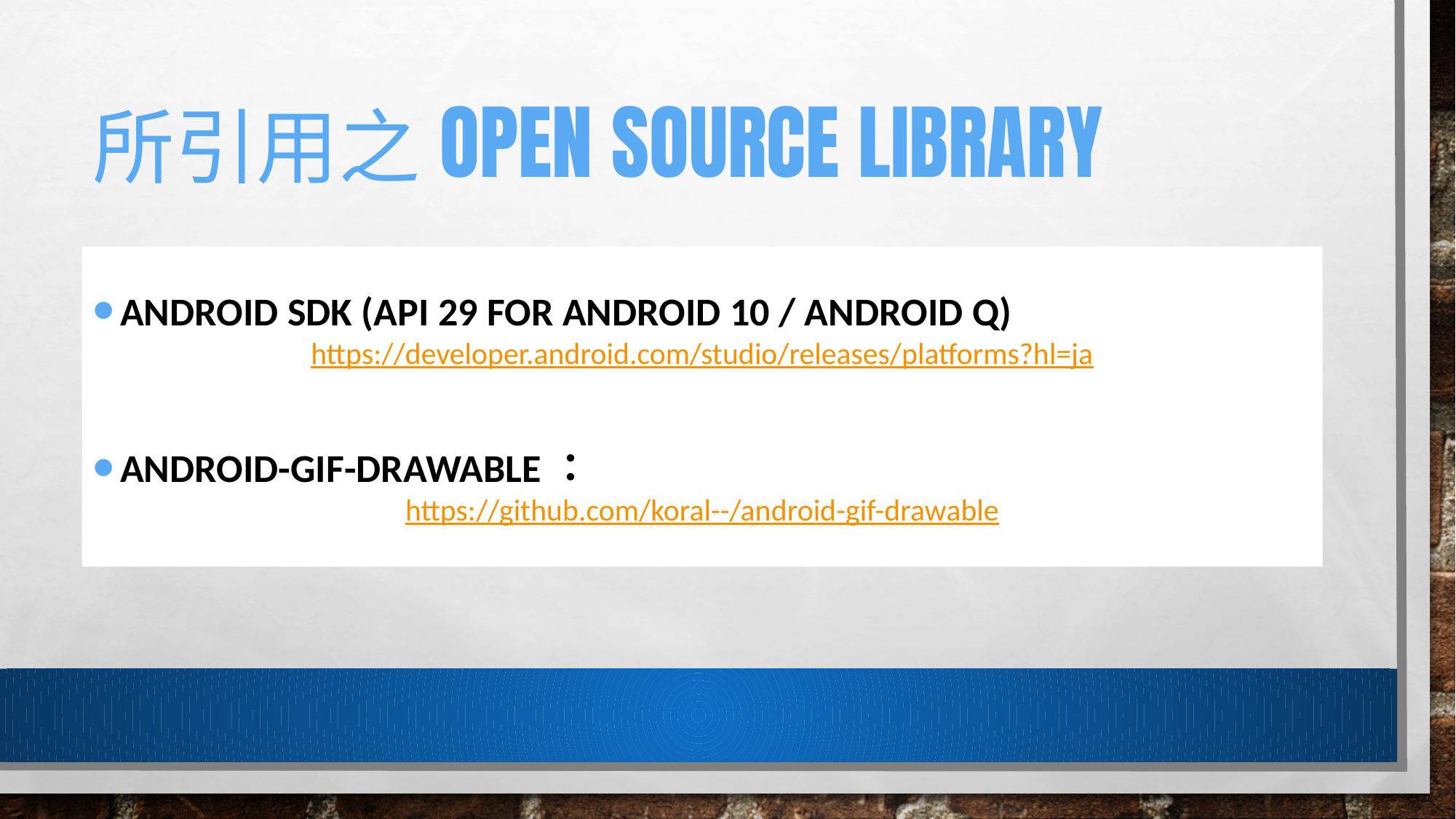

# 所引用之open source library
Android SDK (API 29 for Android 10 / Android Q)
https://developer.android.com/studio/releases/platforms?hl=ja

android-gif-drawable：
https://github.com/koral--/android-gif-drawable